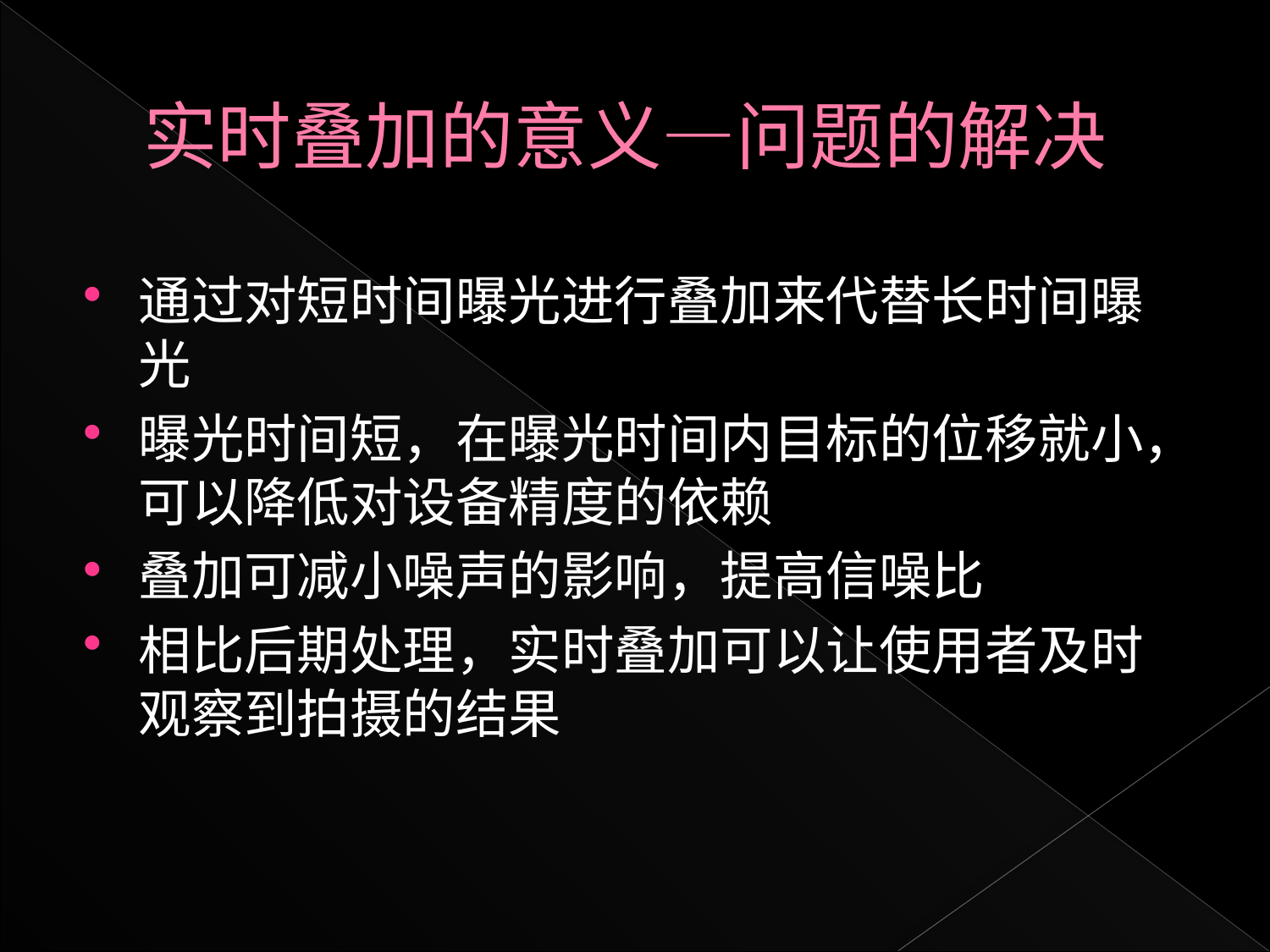

# 实时叠加的意义—问题的解决
通过对短时间曝光进行叠加来代替长时间曝光
曝光时间短，在曝光时间内目标的位移就小，可以降低对设备精度的依赖
叠加可减小噪声的影响，提高信噪比
相比后期处理，实时叠加可以让使用者及时观察到拍摄的结果